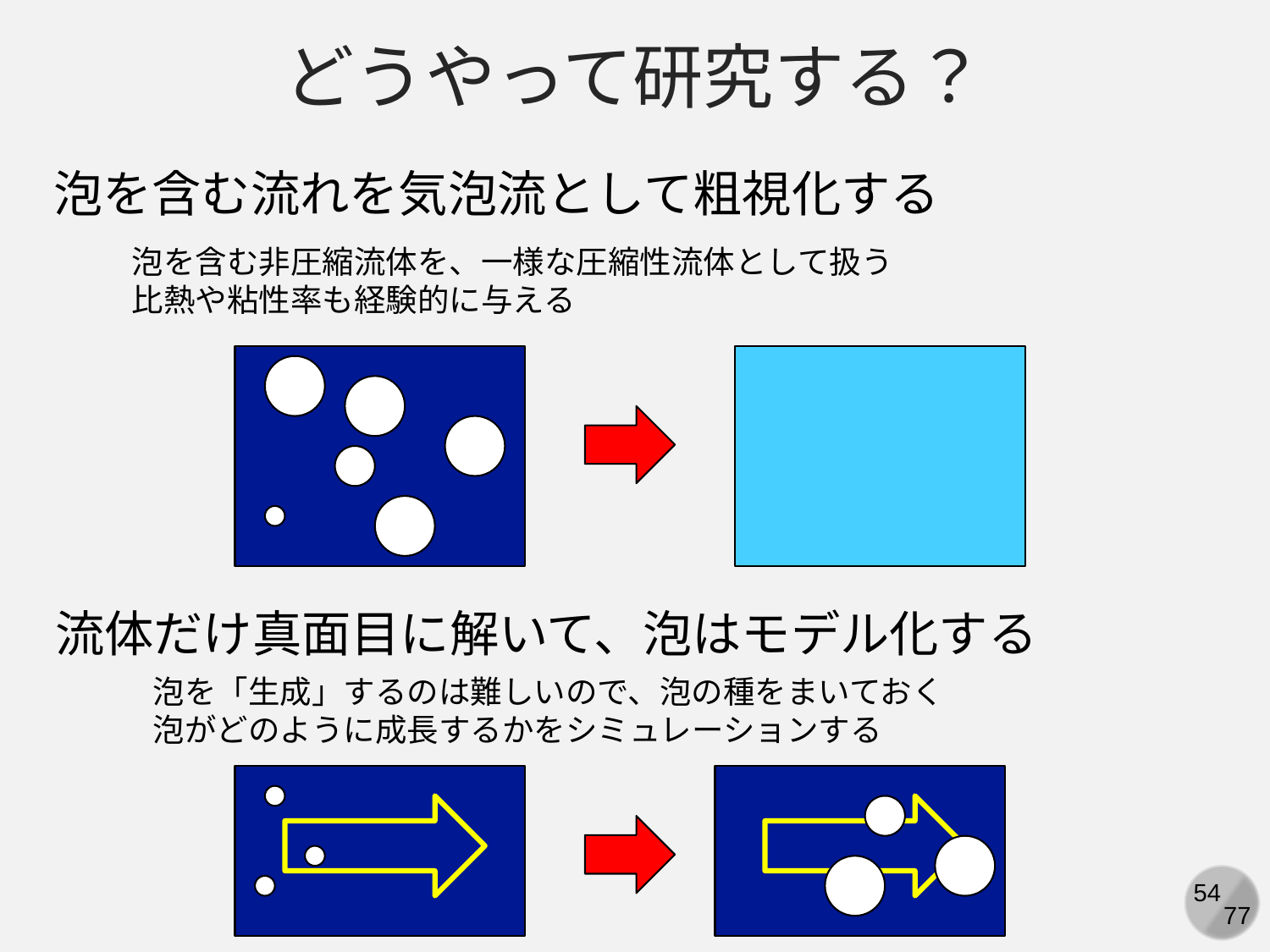

どうやって研究する？
泡を含む流れを気泡流として粗視化する
泡を含む非圧縮流体を、一様な圧縮性流体として扱う
比熱や粘性率も経験的に与える

流体だけ真面目に解いて、泡はモデル化する
泡を「生成」するのは難しいので、泡の種をまいておく
泡がどのように成長するかをシミュレーションする